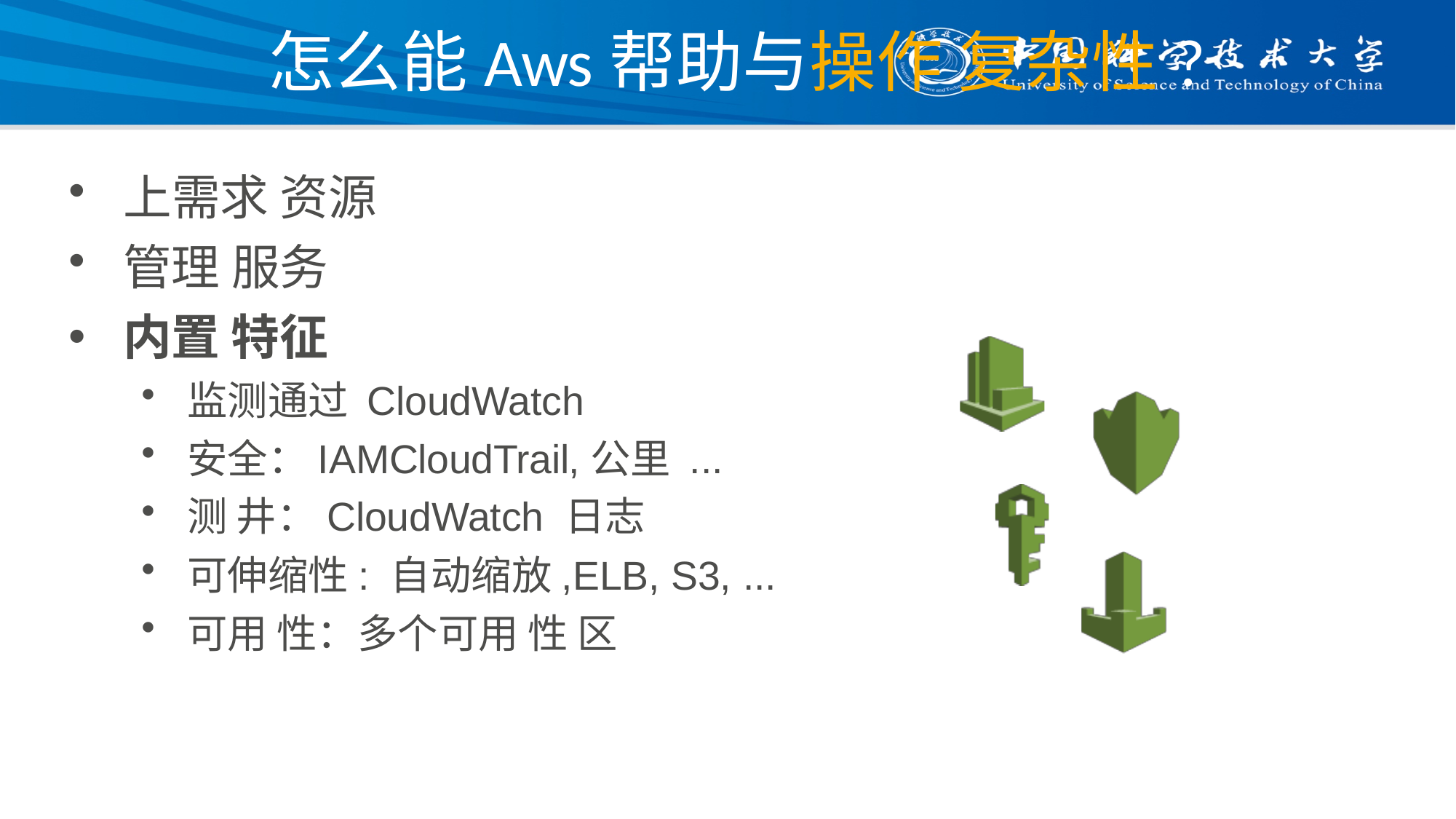

# 怎么能Aws帮助与操作 复杂性?
上需求 资源
管理 服务
内置 特征
监测通过 CloudWatch
安全：IAMCloudTrail,公里 ...
测 井：CloudWatch 日志
可伸缩性: 自动缩放,ELB, S3, ...
可用 性：多个可用 性 区